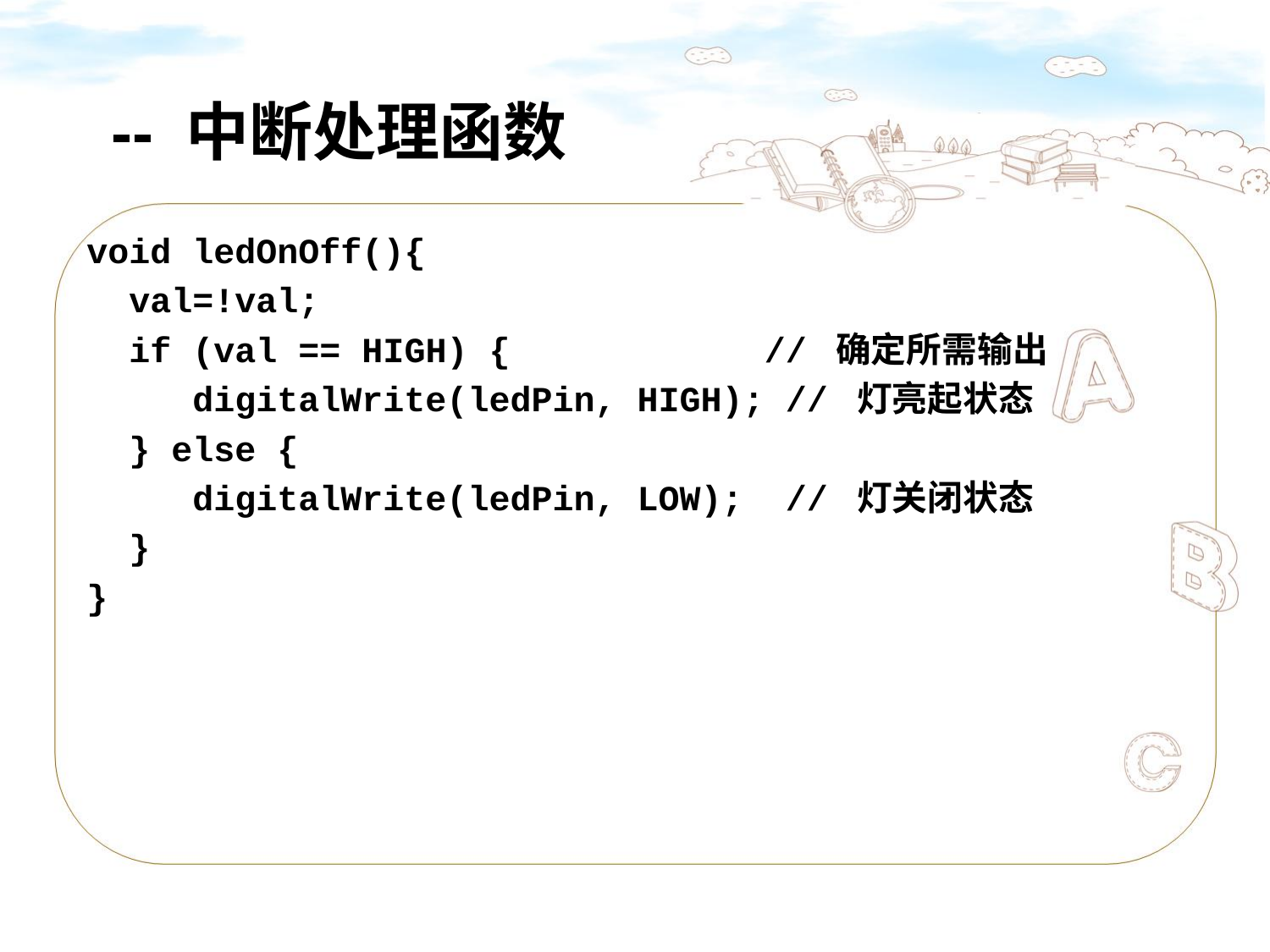

# -- 中断处理函数
void ledOnOff(){
  val=!val;
  if (val == HIGH) {            // 确定所需输出
     digitalWrite(ledPin, HIGH); // 灯亮起状态
  } else {
     digitalWrite(ledPin, LOW);  // 灯关闭状态
  }
}